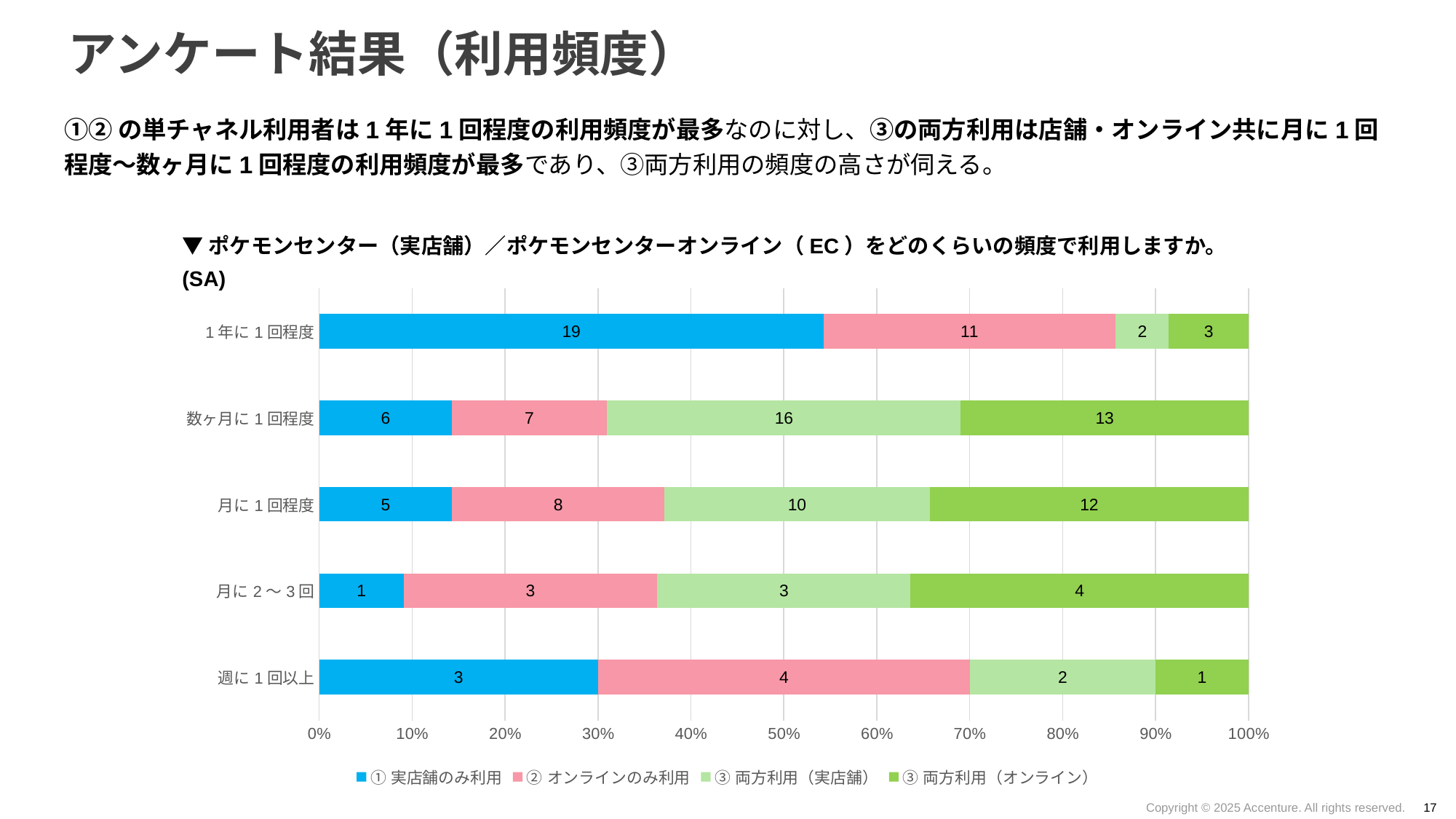

# アンケート結果（利用頻度）
①②の単チャネル利用者は1年に1回程度の利用頻度が最多なのに対し、③の両方利用は店舗・オンライン共に月に1回程度〜数ヶ月に1回程度の利用頻度が最多であり、③両方利用の頻度の高さが伺える。
▼ポケモンセンター（実店舗）／ポケモンセンターオンライン（EC）をどのくらいの頻度で利用しますか。(SA)

### Chart

| Category | ①実店舗のみ利用 | ②オンラインのみ利用 | ③両方利用（実店舗） | ③両方利用（オンライン） |
|---|---|---|---|---|
| 週に1回以上 | 3.0 | 4.0 | 2.0 | 1.0 |
| 月に2～3回 | 1.0 | 3.0 | 3.0 | 4.0 |
| 月に1回程度 | 5.0 | 8.0 | 10.0 | 12.0 |
| 数ヶ月に1回程度 | 6.0 | 7.0 | 16.0 | 13.0 |
| 1年に1回程度 | 19.0 | 11.0 | 2.0 | 3.0 |